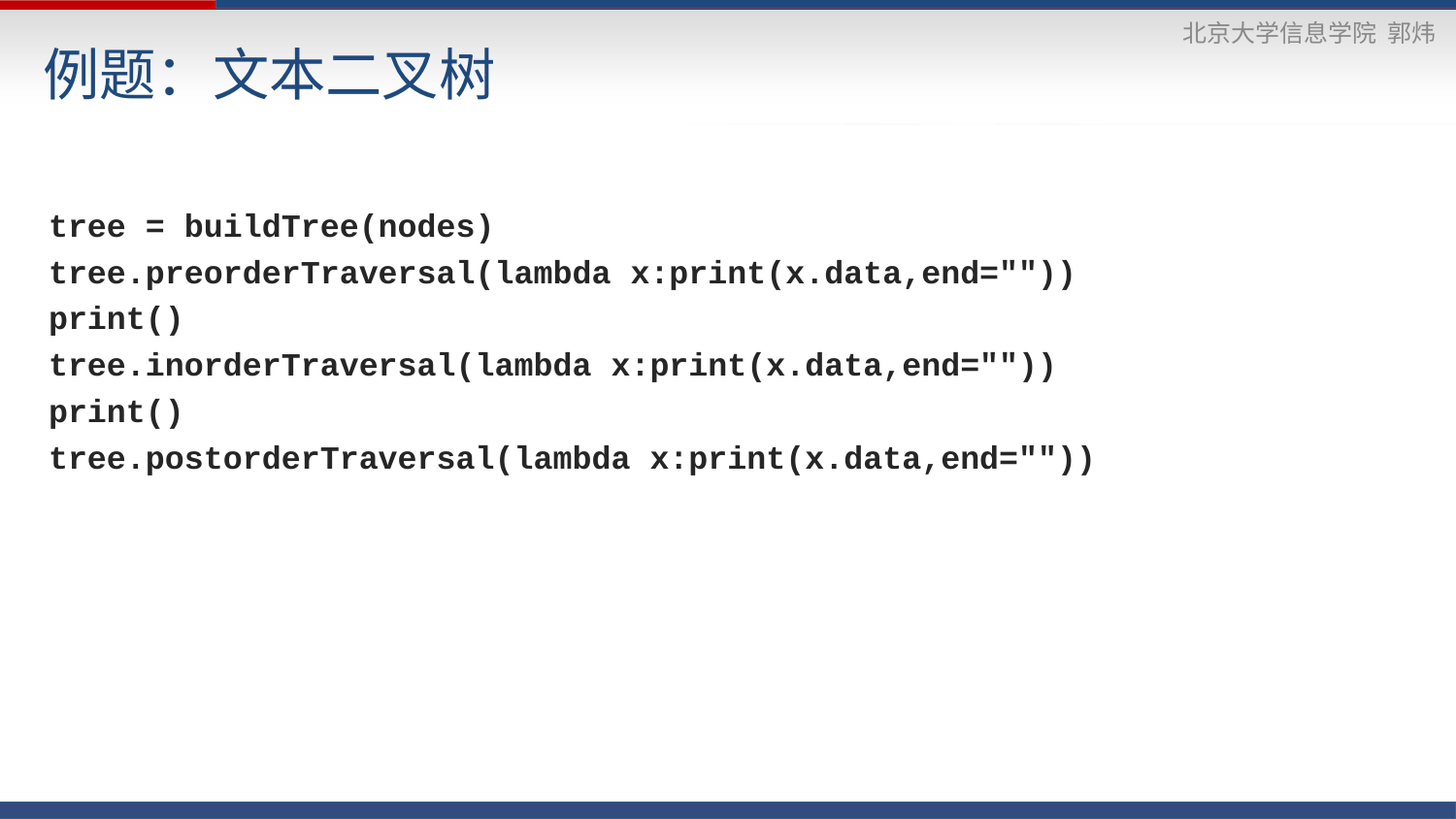

# 例题：文本二叉树

tree = buildTree(nodes)
tree.preorderTraversal(lambda x:print(x.data,end=""))
print()
tree.inorderTraversal(lambda x:print(x.data,end=""))
print()
tree.postorderTraversal(lambda x:print(x.data,end=""))
34